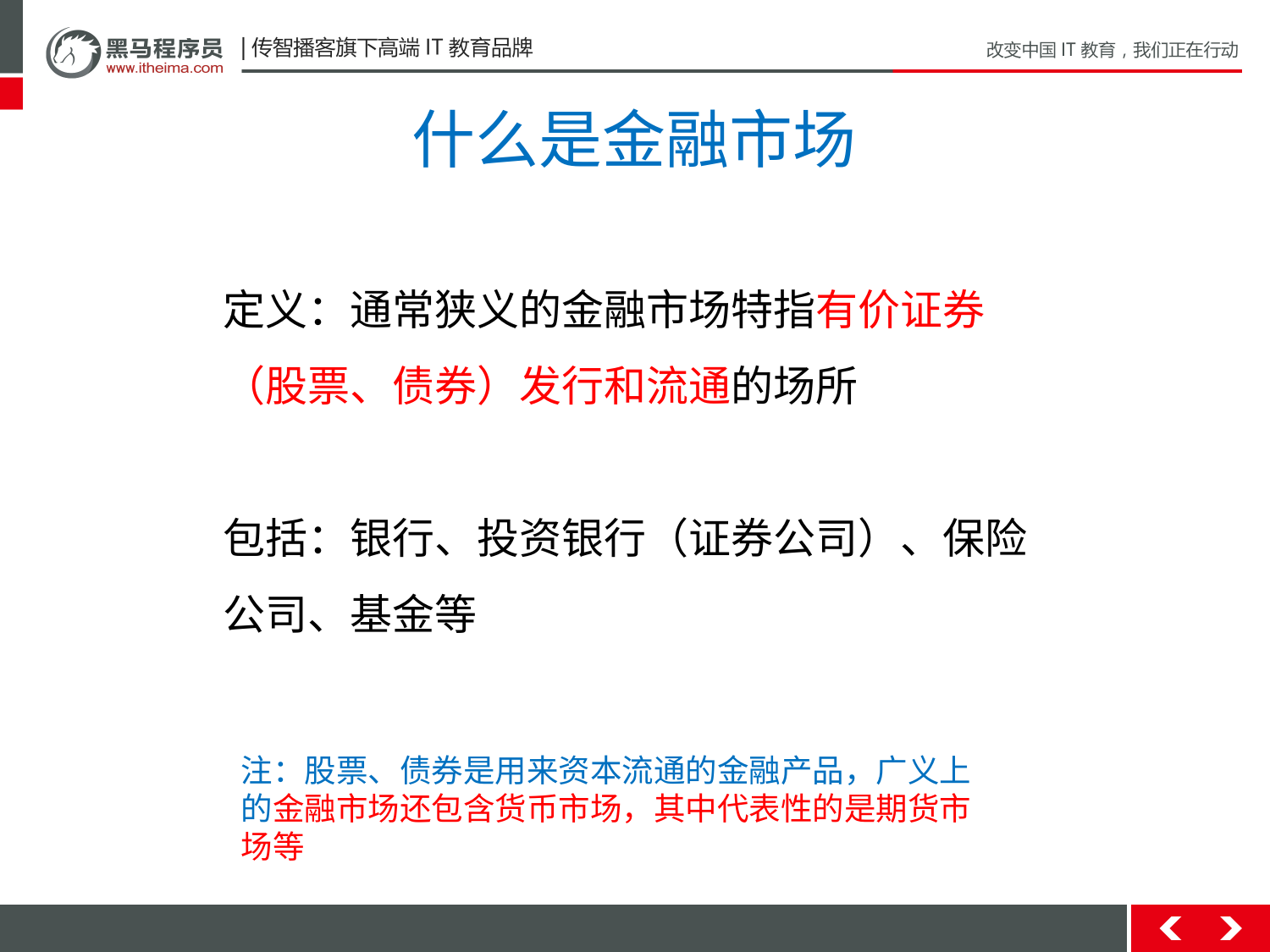

# 什么是金融市场
定义：通常狭义的金融市场特指有价证券（股票、债券）发行和流通的场所

包括：银行、投资银行（证券公司）、保险公司、基金等
注：股票、债券是用来资本流通的金融产品，广义上的金融市场还包含货币市场，其中代表性的是期货市场等